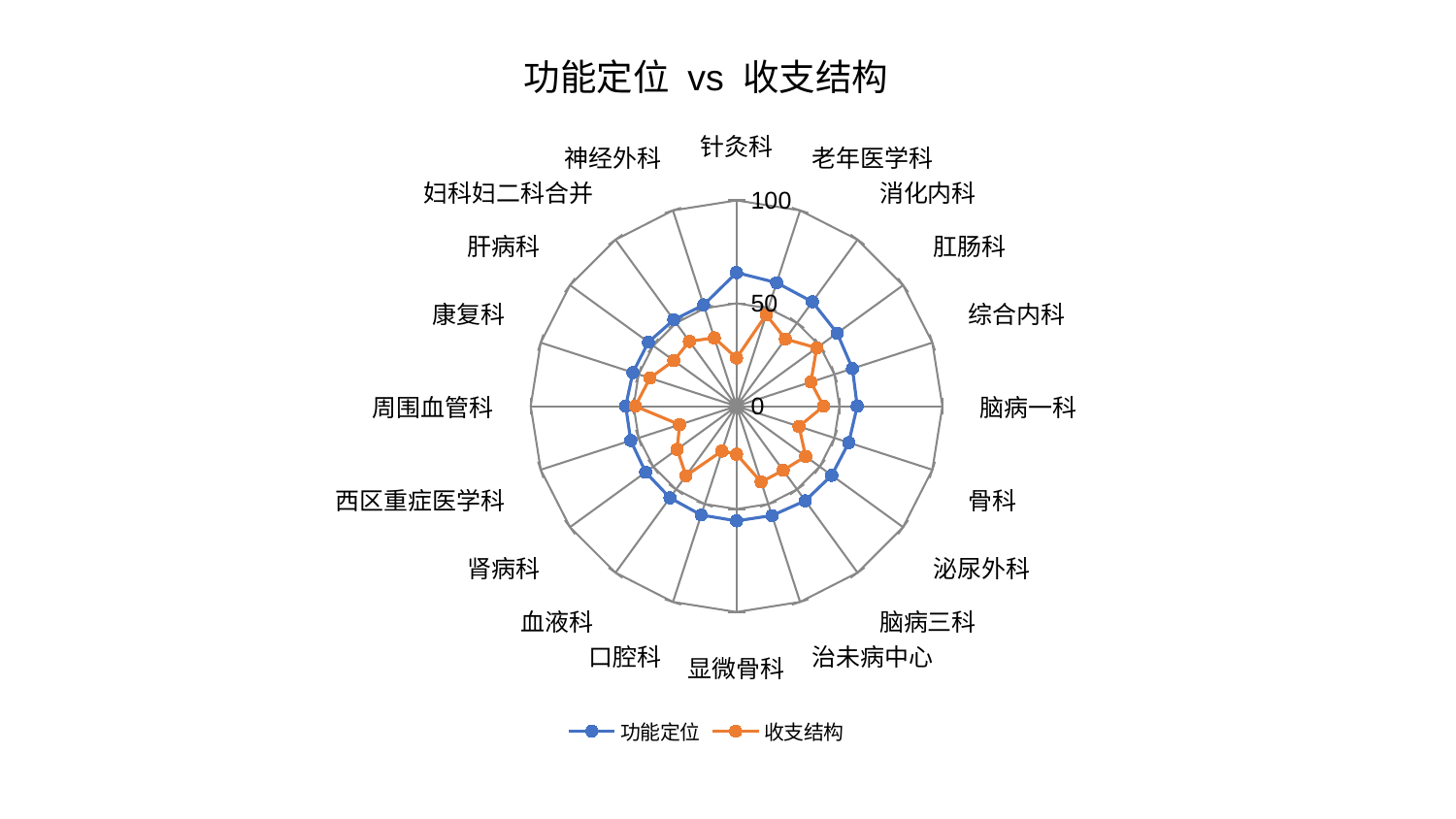

### Chart: 功能定位 vs 收支结构

| Category | 功能定位 | 收支结构 |
|---|---|---|
| 针灸科 | 64.90349573040584 | 23.39885316329629 |
| 老年医学科 | 63.08875986866262 | 46.74094434122343 |
| 消化内科 | 62.688655338586535 | 40.33176117972464 |
| 肛肠科 | 60.41752204953606 | 48.1761320613123 |
| 综合内科 | 59.19155032864072 | 37.96420383893539 |
| 脑病一科 | 58.605554659133354 | 42.296864671971626 |
| 骨科 | 57.32039556003155 | 31.918128130352276 |
| 泌尿外科 | 57.14860495067569 | 41.52738914233885 |
| 脑病三科 | 56.8032245192732 | 38.54479214610415 |
| 治未病中心 | 55.860591693268944 | 38.72789884101734 |
| 显微骨科 | 55.73022898942876 | 23.342028179606952 |
| 口腔科 | 55.60428773212158 | 22.901024708610148 |
| 血液科 | 55.04926215388669 | 41.78324089798935 |
| 肾病科 | 54.60887441626183 | 35.66427006973035 |
| 西区重症医学科 | 54.04603675498027 | 29.086744339122063 |
| 周围血管科 | 53.83321688639399 | 49.17870386800844 |
| 康复科 | 52.96322866544945 | 44.25195963125913 |
| 肝病科 | 52.92770625868785 | 37.700375089500355 |
| 妇科妇二科合并 | 51.88932134224251 | 38.93839783758429 |
| 神经外科 | 51.74696241901464 | 34.92256962986353 |
36